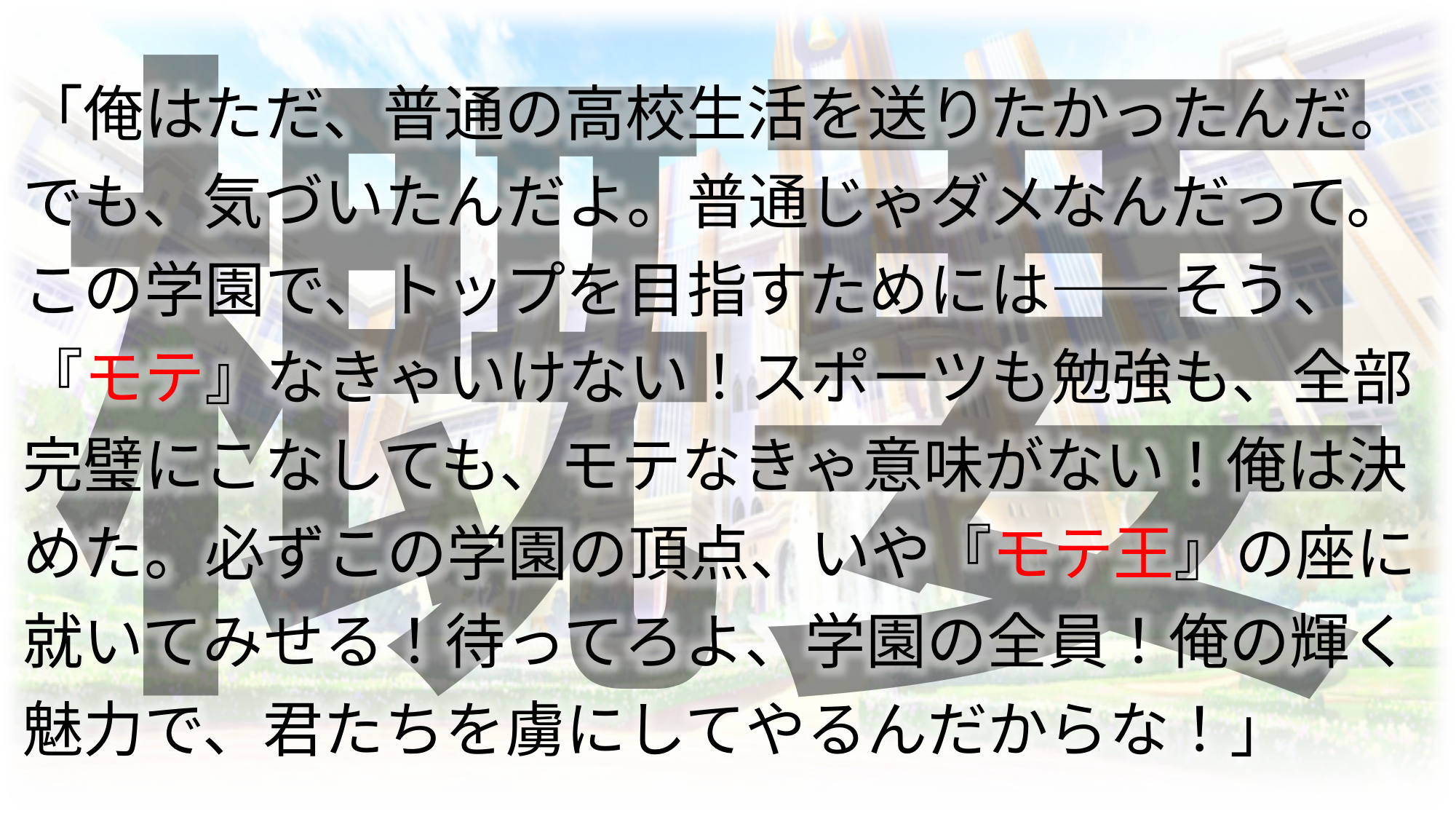

概要
「俺はただ、普通の高校生活を送りたかったんだ。でも、気づいたんだよ。普通じゃダメなんだって。この学園で、トップを目指すためには――そう、『モテ』なきゃいけない！スポーツも勉強も、全部完璧にこなしても、モテなきゃ意味がない！俺は決めた。必ずこの学園の頂点、いや『モテ王』の座に就いてみせる！待ってろよ、学園の全員！俺の輝く魅力で、君たちを虜にしてやるんだからな！」